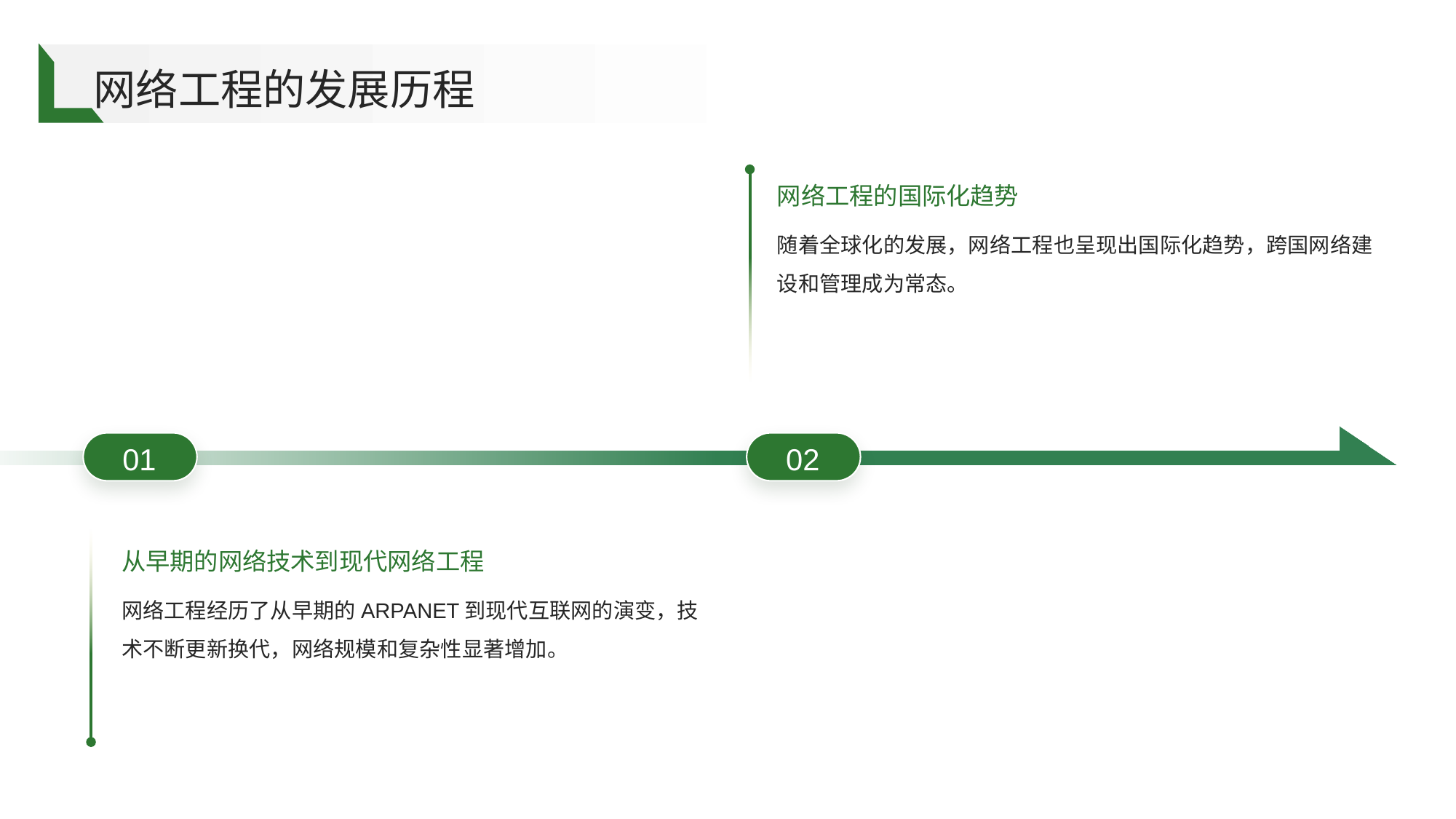

网络工程的发展历程
网络工程的国际化趋势

随着全球化的发展，网络工程也呈现出国际化趋势，跨国网络建设和管理成为常态。

01
02

从早期的网络技术到现代网络工程
网络工程经历了从早期的ARPANET到现代互联网的演变，技术不断更新换代，网络规模和复杂性显著增加。